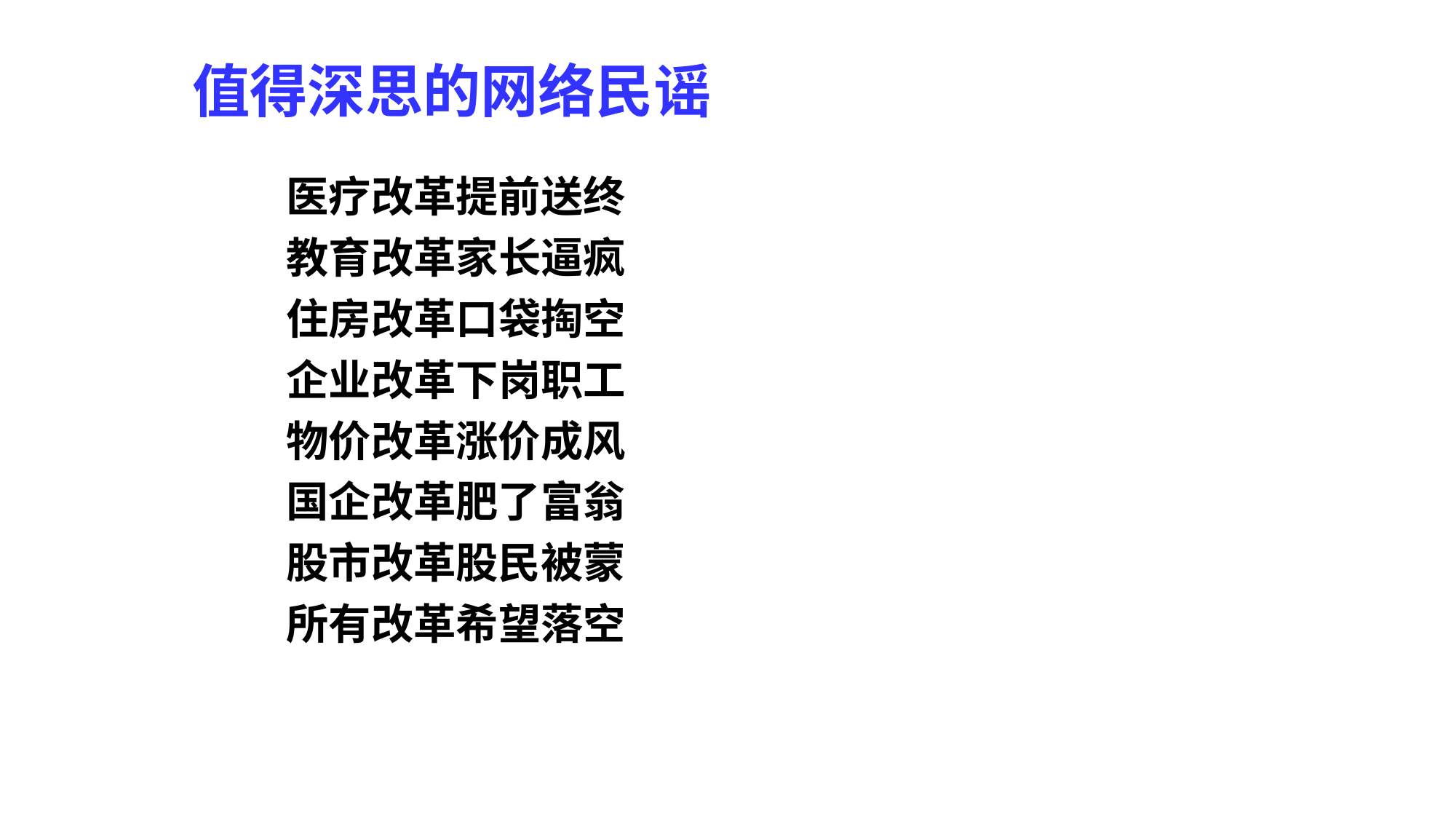

值得深思的网络民谣

                     医疗改革提前送终
                     教育改革家长逼疯
                     住房改革口袋掏空
                     企业改革下岗职工
                     物价改革涨价成风
                     国企改革肥了富翁
                     股市改革股民被蒙
                     所有改革希望落空